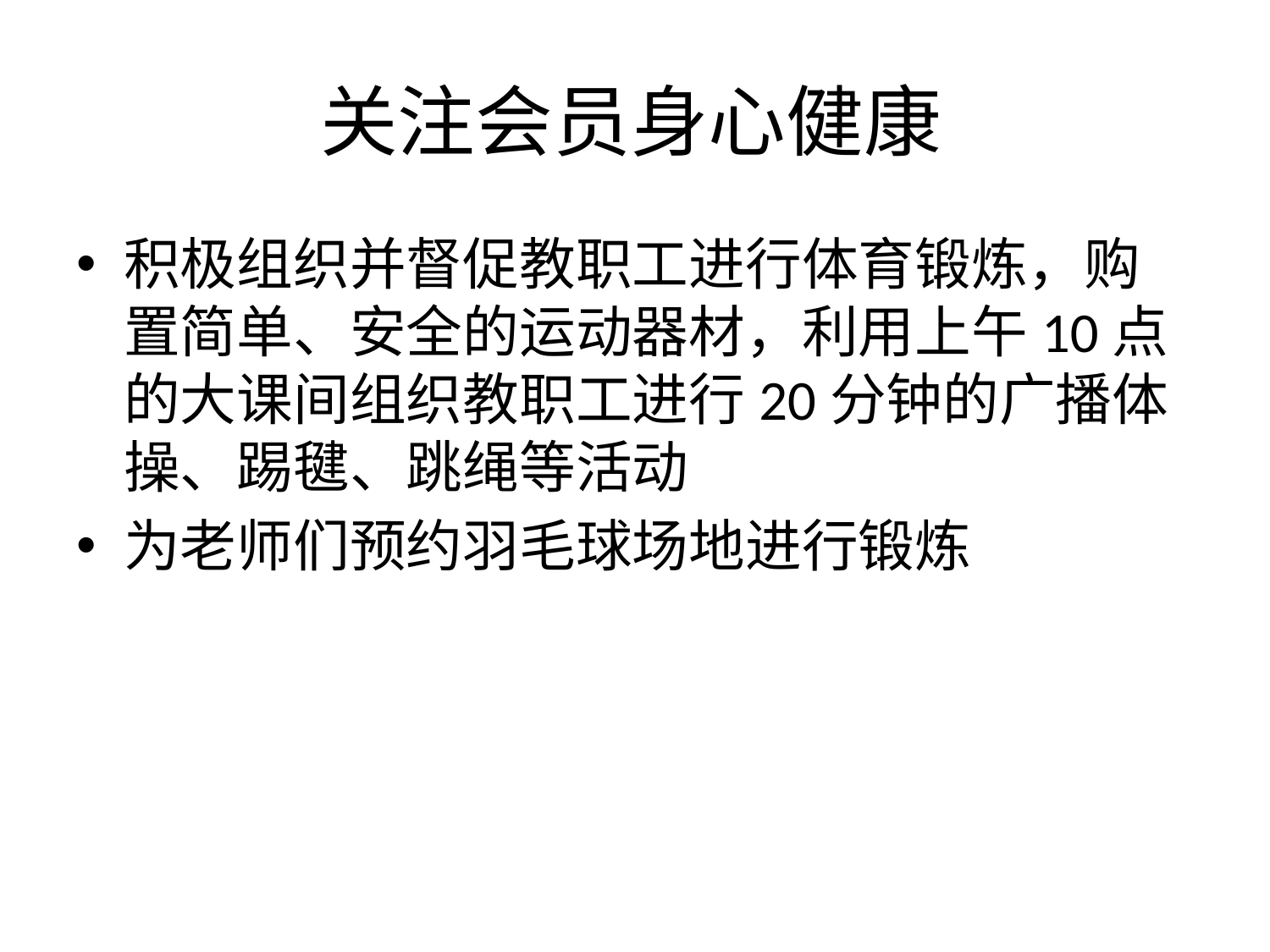

关注会员身心健康
积极组织并督促教职工进行体育锻炼，购置简单、安全的运动器材，利用上午10点的大课间组织教职工进行20分钟的广播体操、踢毽、跳绳等活动
为老师们预约羽毛球场地进行锻炼